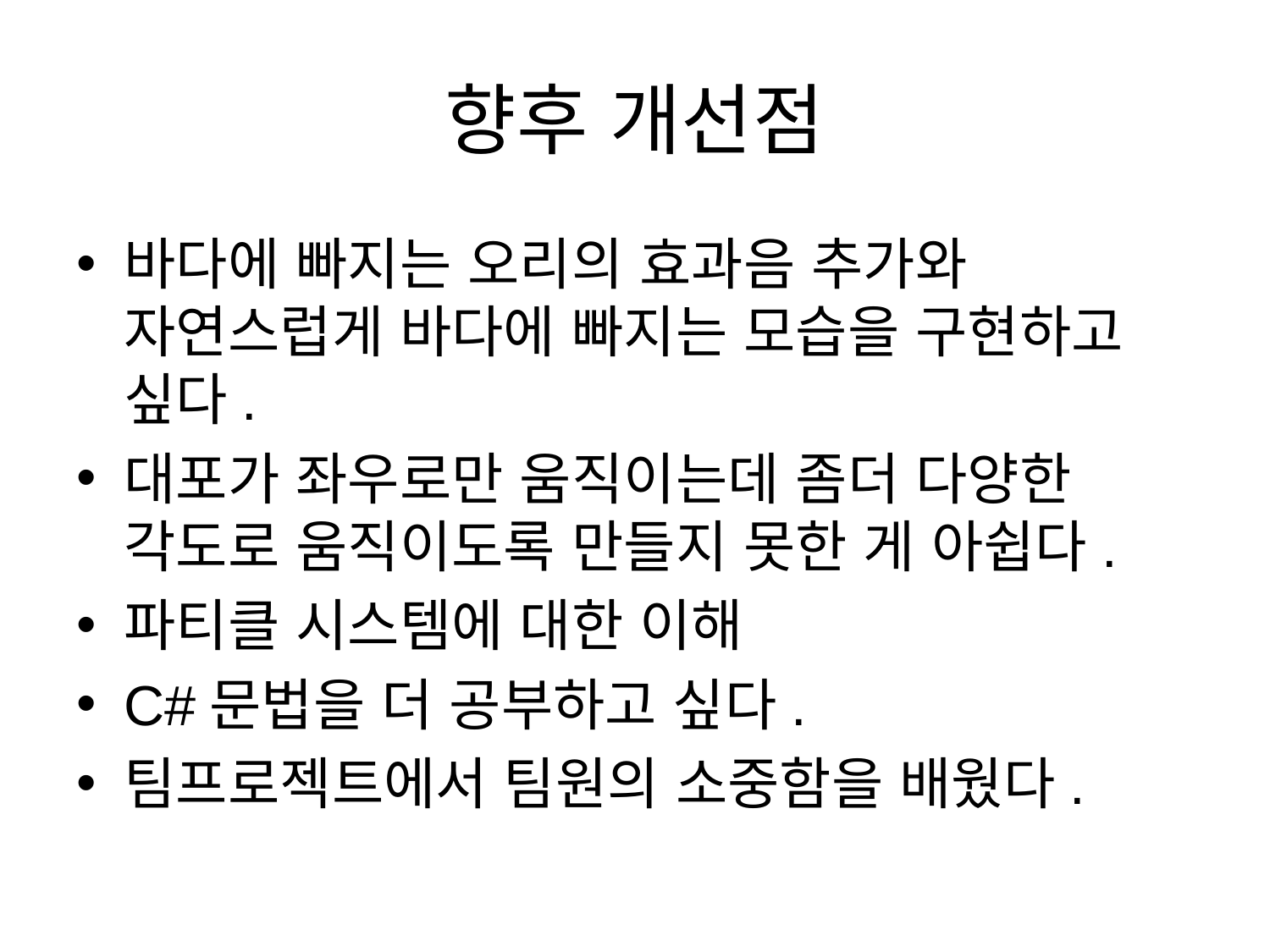

# 향후 개선점
바다에 빠지는 오리의 효과음 추가와 자연스럽게 바다에 빠지는 모습을 구현하고 싶다.
대포가 좌우로만 움직이는데 좀더 다양한 각도로 움직이도록 만들지 못한 게 아쉽다.
파티클 시스템에 대한 이해
C#문법을 더 공부하고 싶다.
팀프로젝트에서 팀원의 소중함을 배웠다.